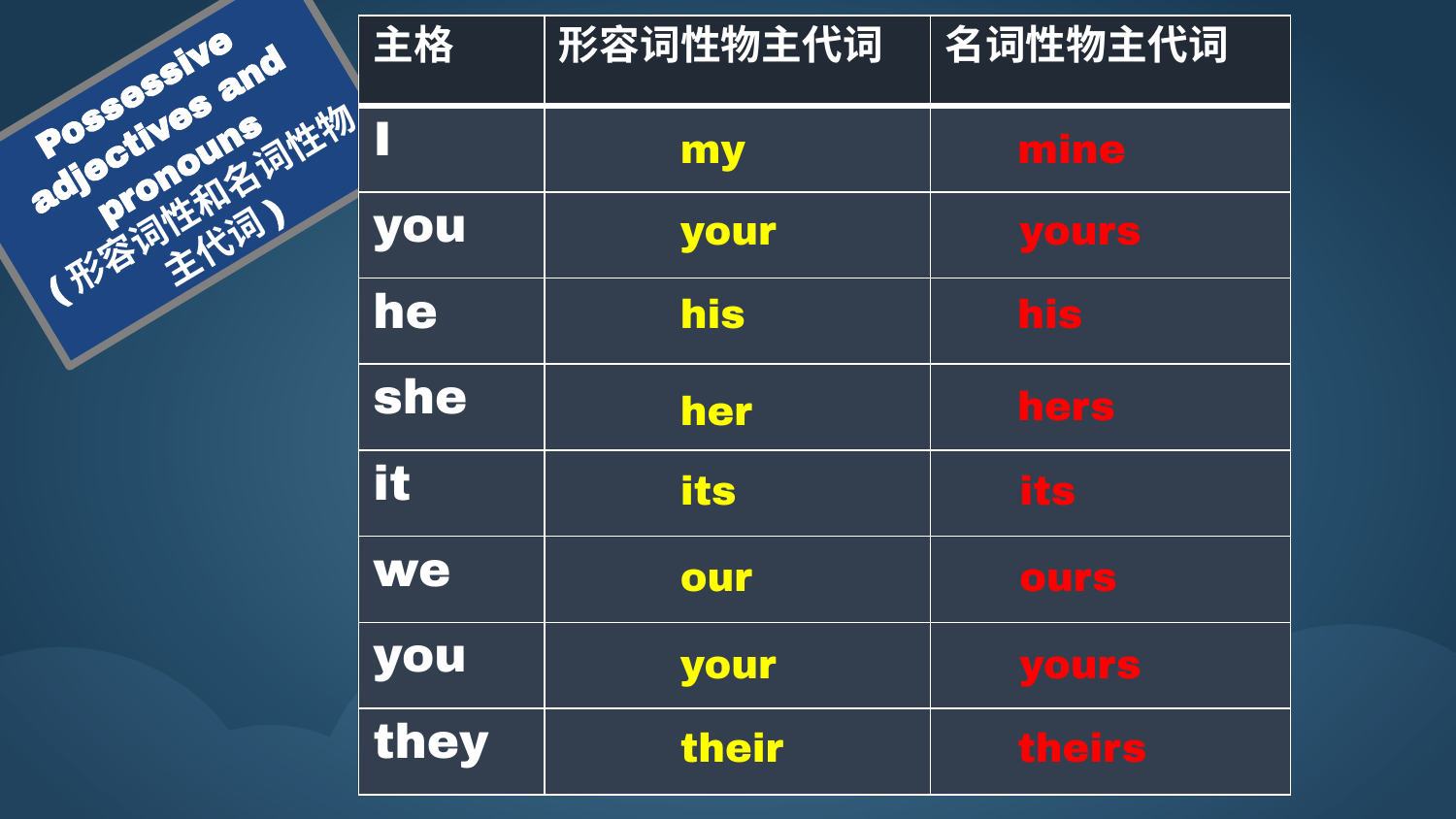

| 主格 | 形容词性物主代词 | 名词性物主代词 |
| --- | --- | --- |
| I |  |  |
| you |  |  |
| he |  |  |
| she |  |  |
| it |  |  |
| we |  |  |
| you |  |  |
| they |  |  |
Possessive adjectives and pronouns
(形容词性和名词性物主代词)
my
mine
your
yours
his
his
hers
her
its
its
our
ours
your
yours
their
theirs